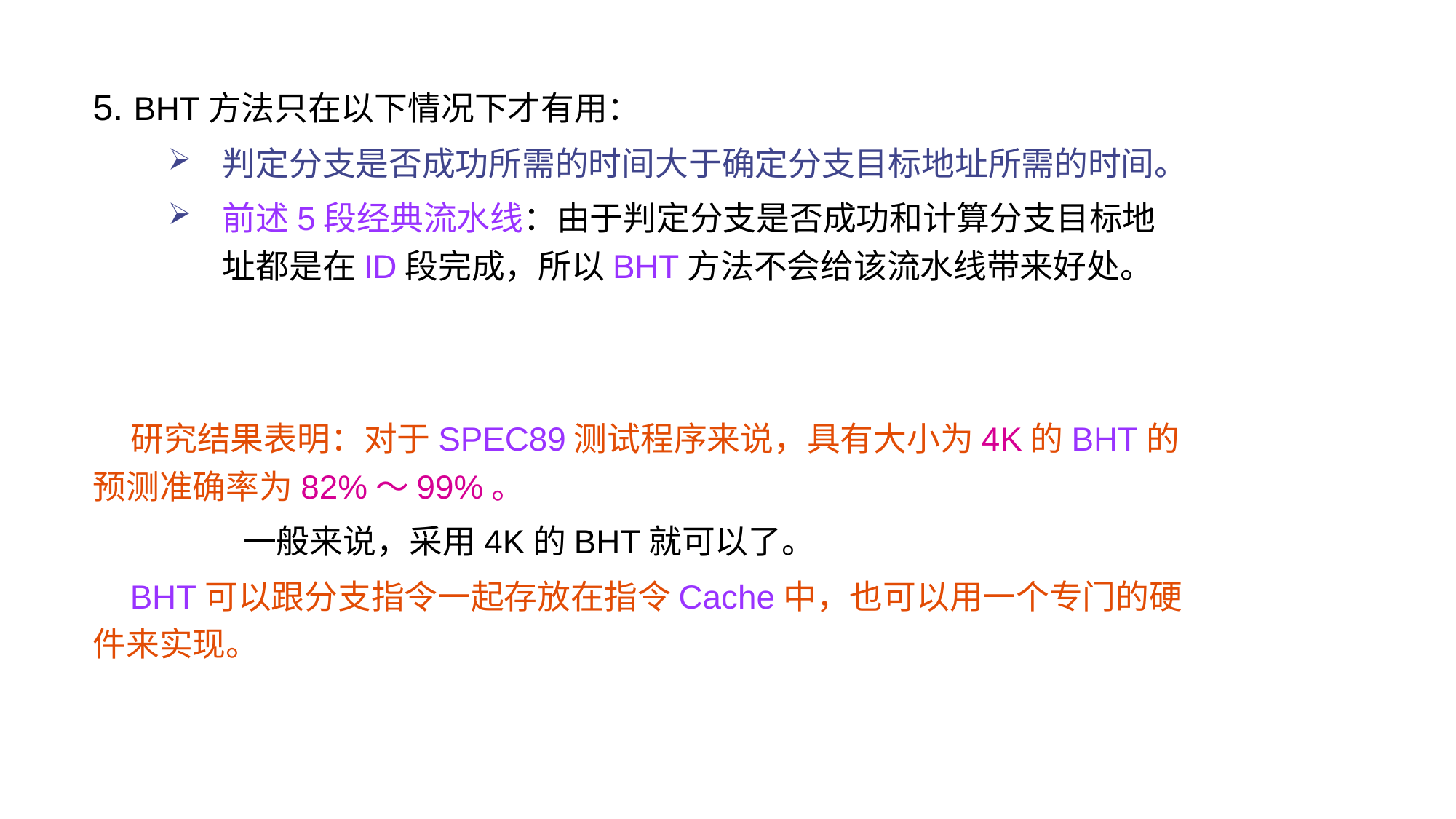

5. BHT方法只在以下情况下才有用：
判定分支是否成功所需的时间大于确定分支目标地址所需的时间。
前述5段经典流水线：由于判定分支是否成功和计算分支目标地址都是在ID段完成，所以BHT方法不会给该流水线带来好处。

    研究结果表明：对于SPEC89测试程序来说，具有大小为4K的BHT的预测准确率为82%～99%。
一般来说，采用4K的BHT就可以了。
    BHT可以跟分支指令一起存放在指令Cache中，也可以用一个专门的硬件来实现。